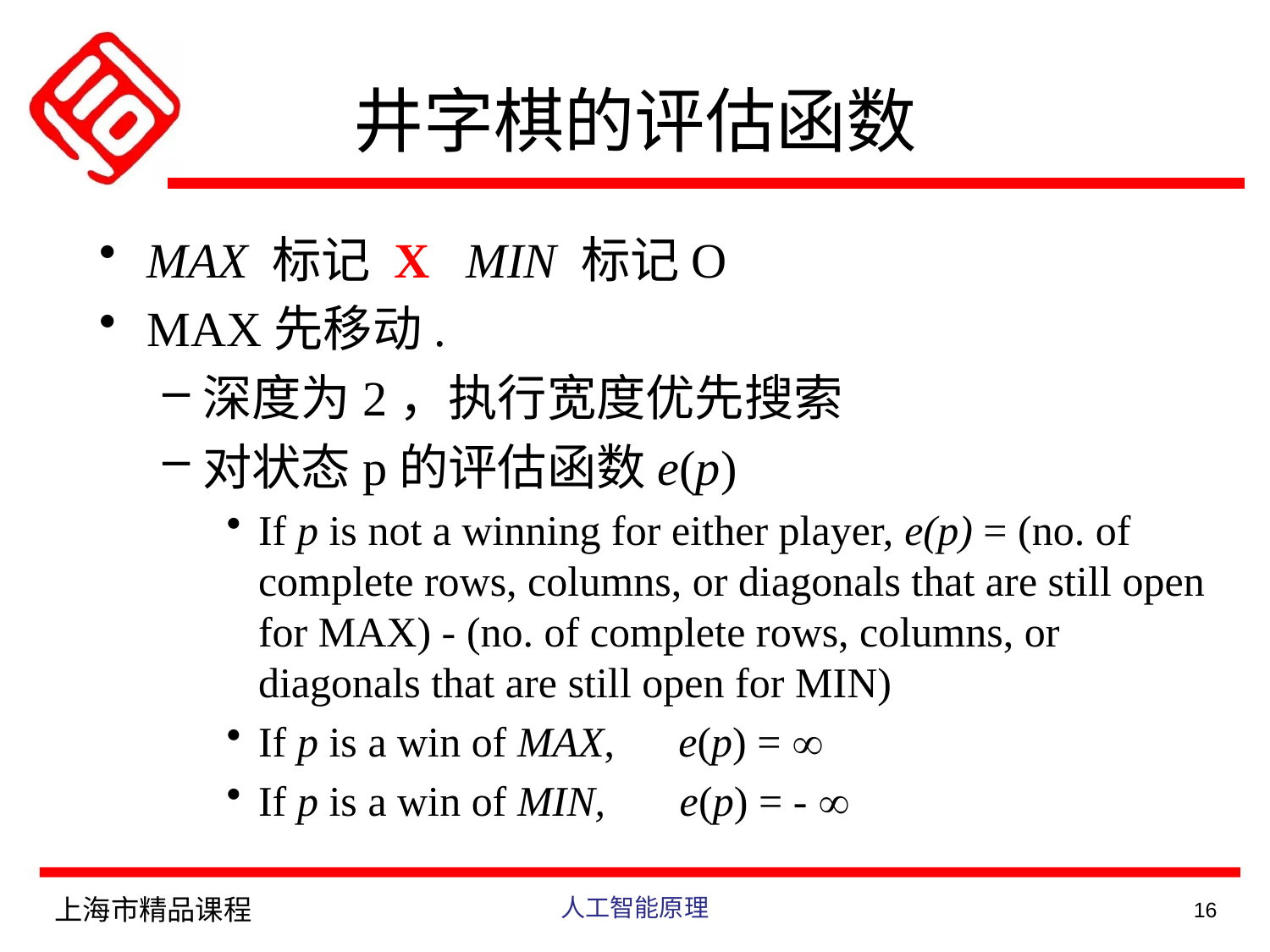

井字棋的评估函数
MAX 标记 X   MIN 标记O
MAX先移动.
深度为2，执行宽度优先搜索
对状态p的评估函数e(p)
If p is not a winning for either player, e(p) = (no. of complete rows, columns, or diagonals that are still open for MAX) - (no. of complete rows, columns, or diagonals that are still open for MIN)
If p is a win of MAX,      e(p) = ∞
If p is a win of MIN,       e(p) = - ∞
上海市精品课程
人工智能原理
16